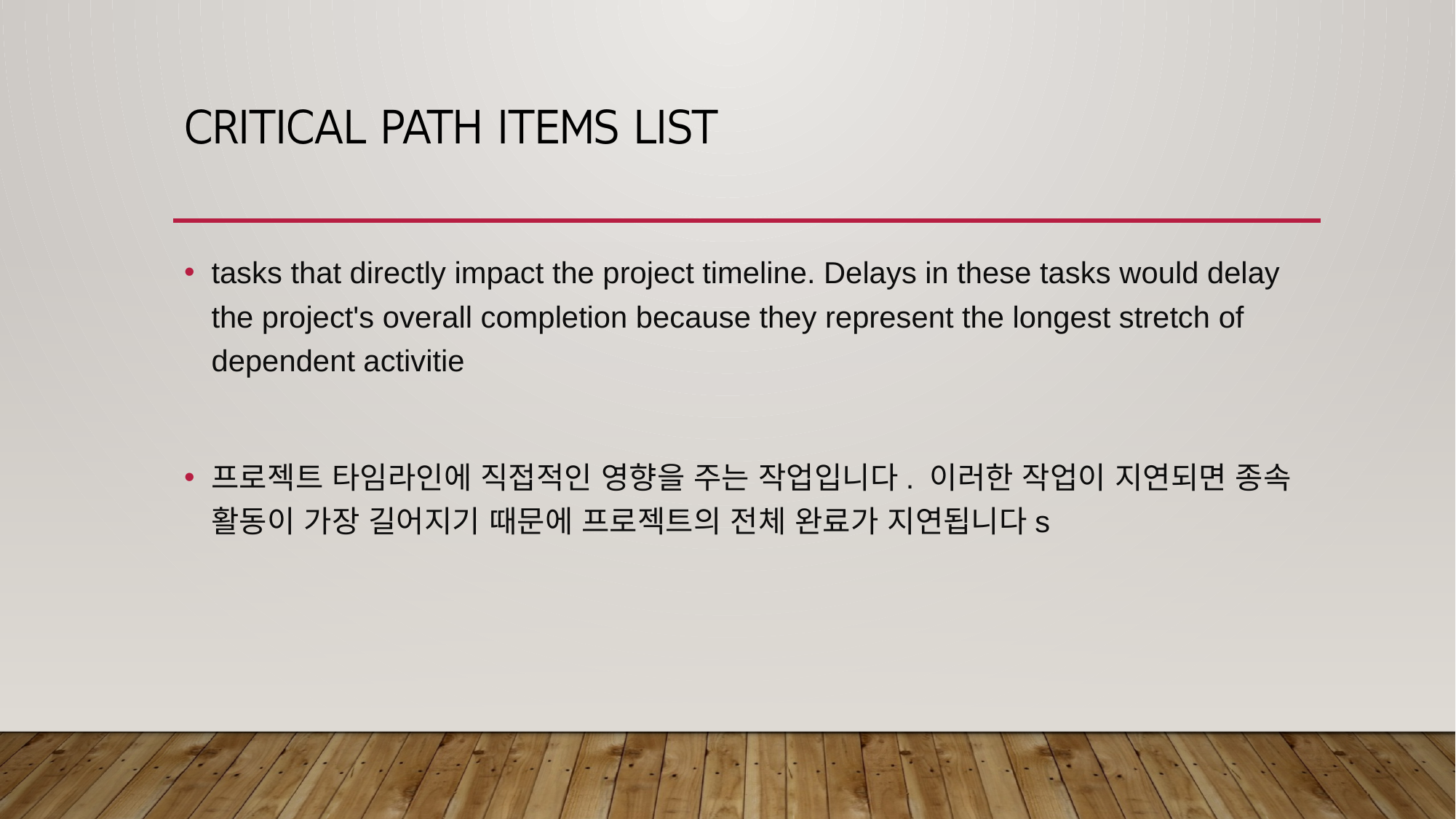

# Critical Path items list
tasks that directly impact the project timeline. Delays in these tasks would delay the project's overall completion because they represent the longest stretch of dependent activitie

프로젝트 타임라인에 직접적인 영향을 주는 작업입니다. 이러한 작업이 지연되면 종속 활동이 가장 길어지기 때문에 프로젝트의 전체 완료가 지연됩니다s